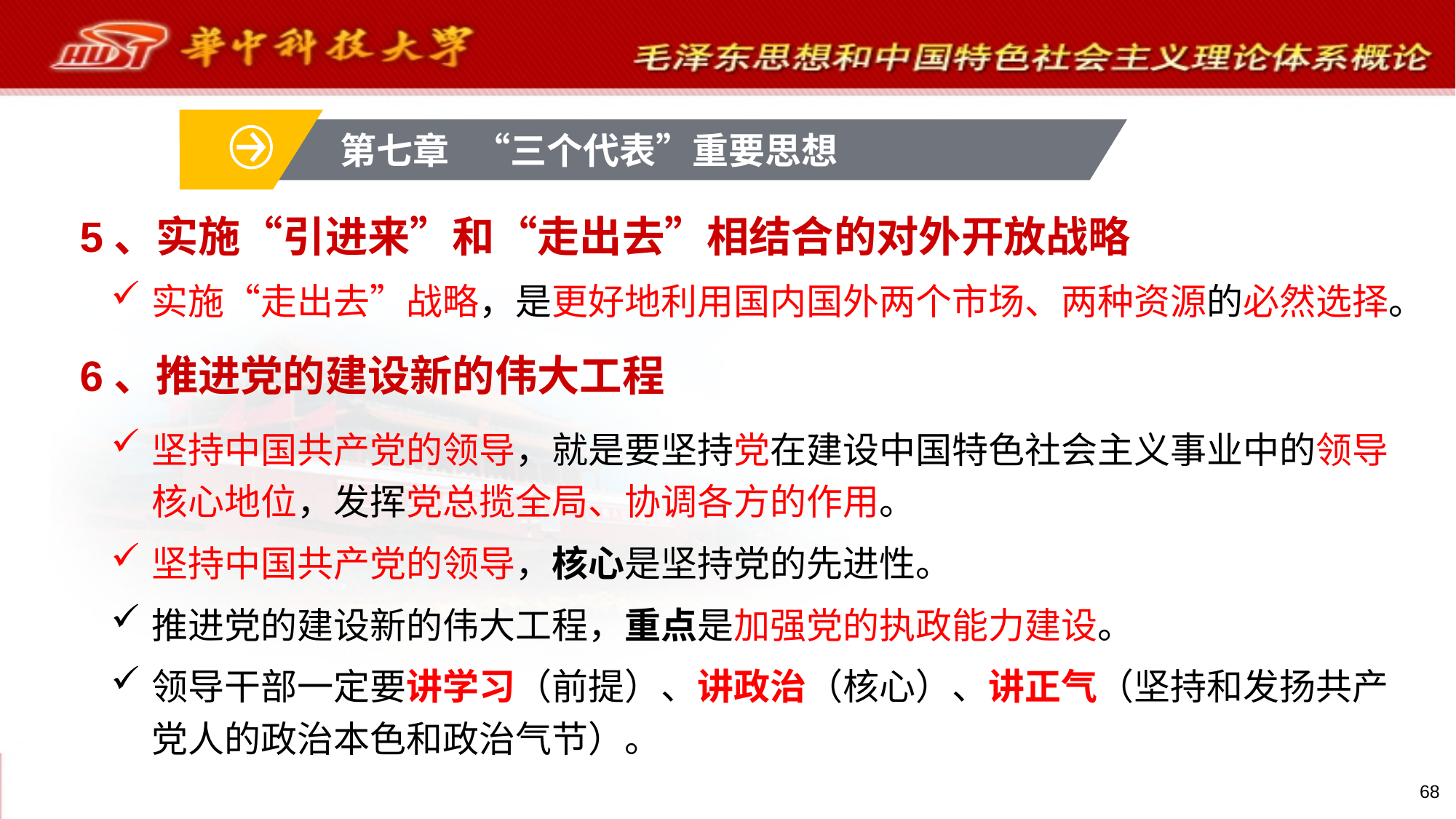

第七章   “三个代表”重要思想

# 5、实施“引进来”和“走出去”相结合的对外开放战略
实施“走出去”战略，是更好地利用国内国外两个市场、两种资源的必然选择。
6、推进党的建设新的伟大工程
坚持中国共产党的领导，就是要坚持党在建设中国特色社会主义事业中的领导核心地位，发挥党总揽全局、协调各方的作用。
坚持中国共产党的领导，核心是坚持党的先进性。
推进党的建设新的伟大工程，重点是加强党的执政能力建设。
领导干部一定要讲学习（前提）、讲政治（核心）、讲正气（坚持和发扬共产党人的政治本色和政治气节）。
68